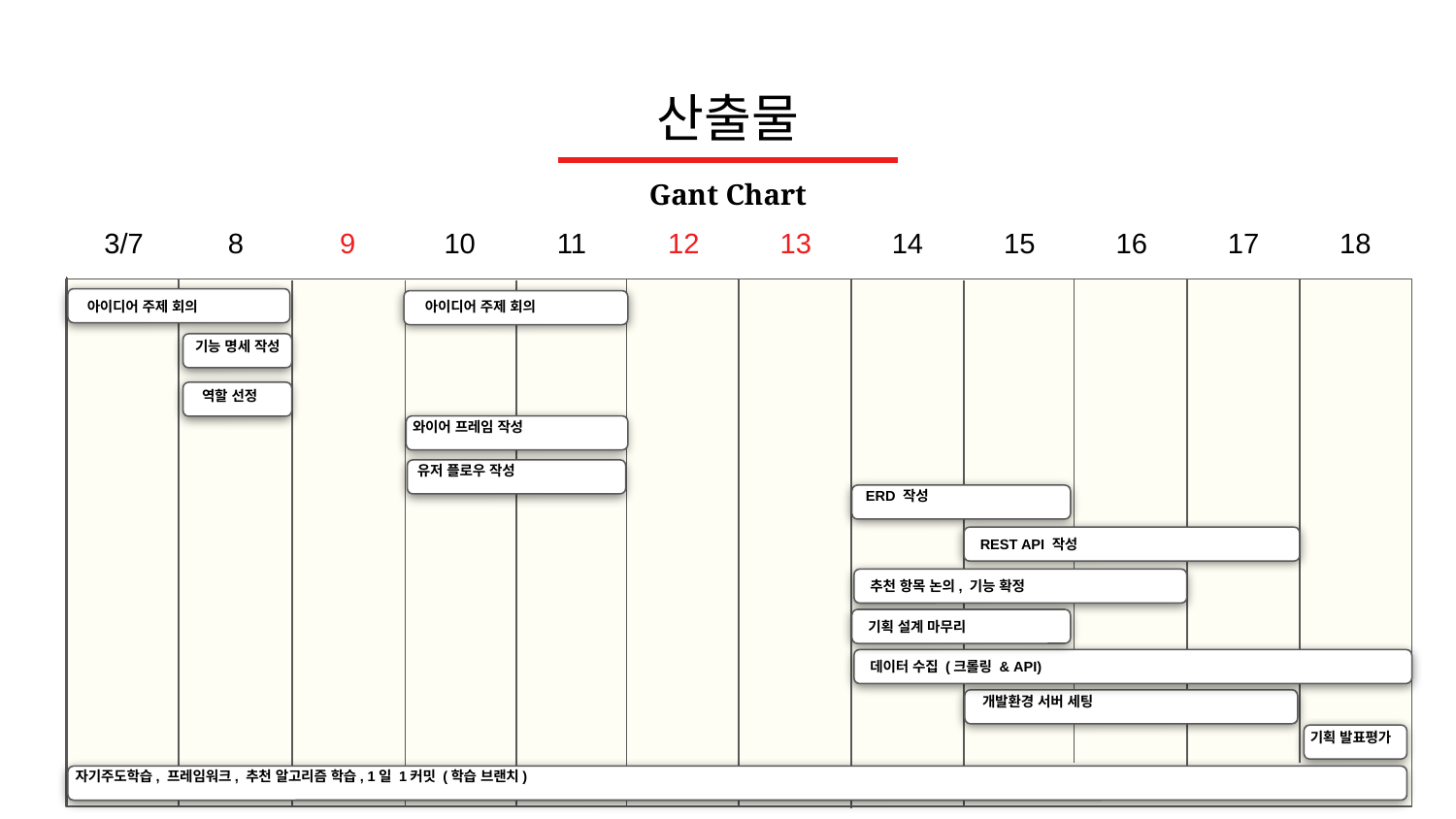

산출물
Gant Chart
| 3/7 | 8 | 9 | 10 | 11 | 12 | 13 | 14 | 15 | 16 | 17 | 18 |
| --- | --- | --- | --- | --- | --- | --- | --- | --- | --- | --- | --- |

아이디어 주제 회의

아이디어 주제 회의

기능 명세 작성

역할 선정

와이어 프레임 작성

유저 플로우 작성

ERD 작성

REST API 작성
추천 항목 논의, 기능 확정

기획 설계 마무리
데이터 수집
데이터 수집 (크롤링 & API)
개발환경 서버 세팅

기획 발표평가

자기주도학습, 프레임워크, 추천 알고리즘 학습, 1일 1커밋 (학습 브랜치)